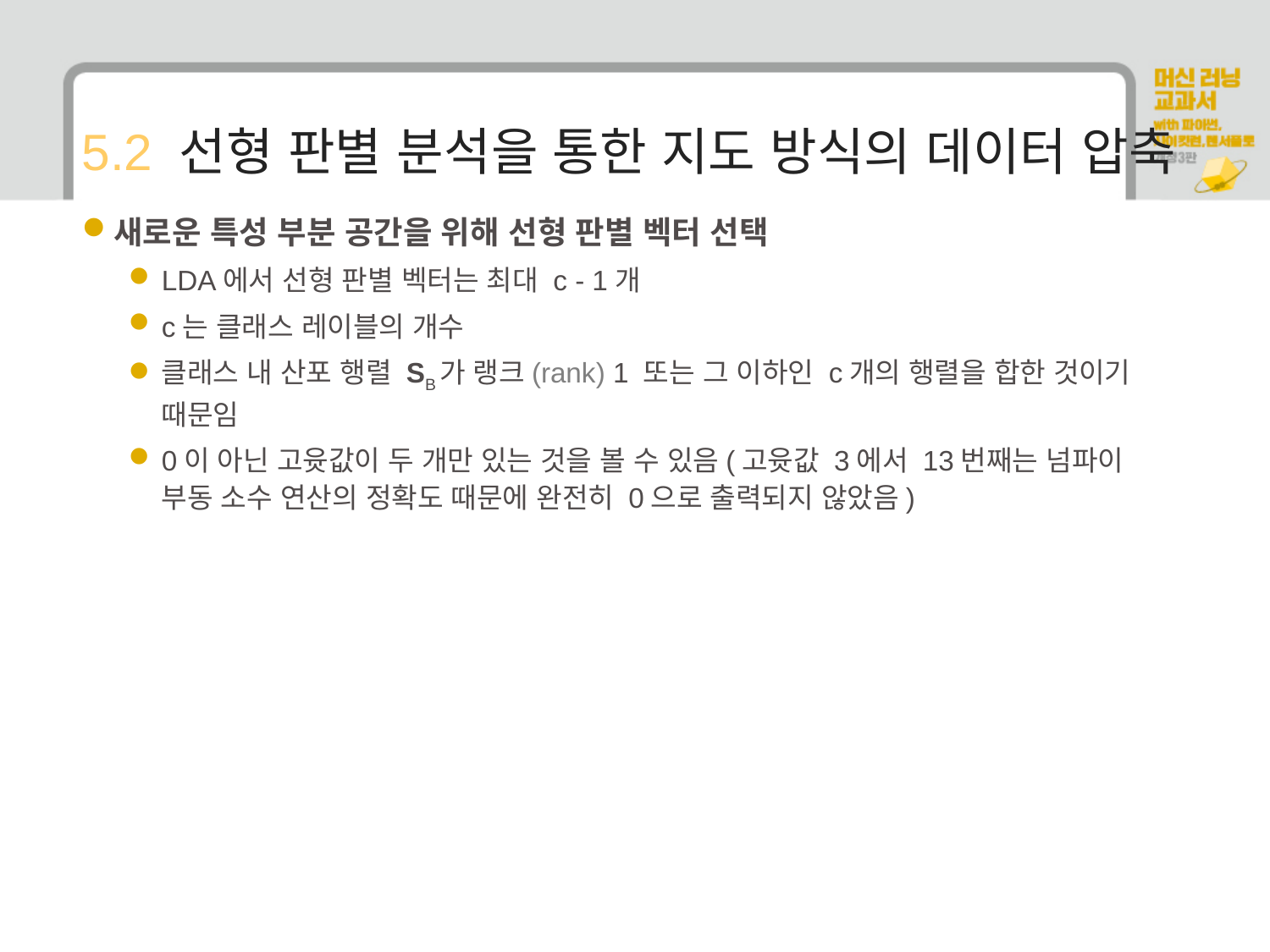

# 5.2 선형 판별 분석을 통한 지도 방식의 데이터 압축
새로운 특성 부분 공간을 위해 선형 판별 벡터 선택
LDA에서 선형 판별 벡터는 최대 c - 1개
c는 클래스 레이블의 개수
클래스 내 산포 행렬 SB가 랭크(rank) 1 또는 그 이하인 c개의 행렬을 합한 것이기 때문임
0이 아닌 고윳값이 두 개만 있는 것을 볼 수 있음(고윳값 3에서 13번째는 넘파이 부동 소수 연산의 정확도 때문에 완전히 0으로 출력되지 않았음)